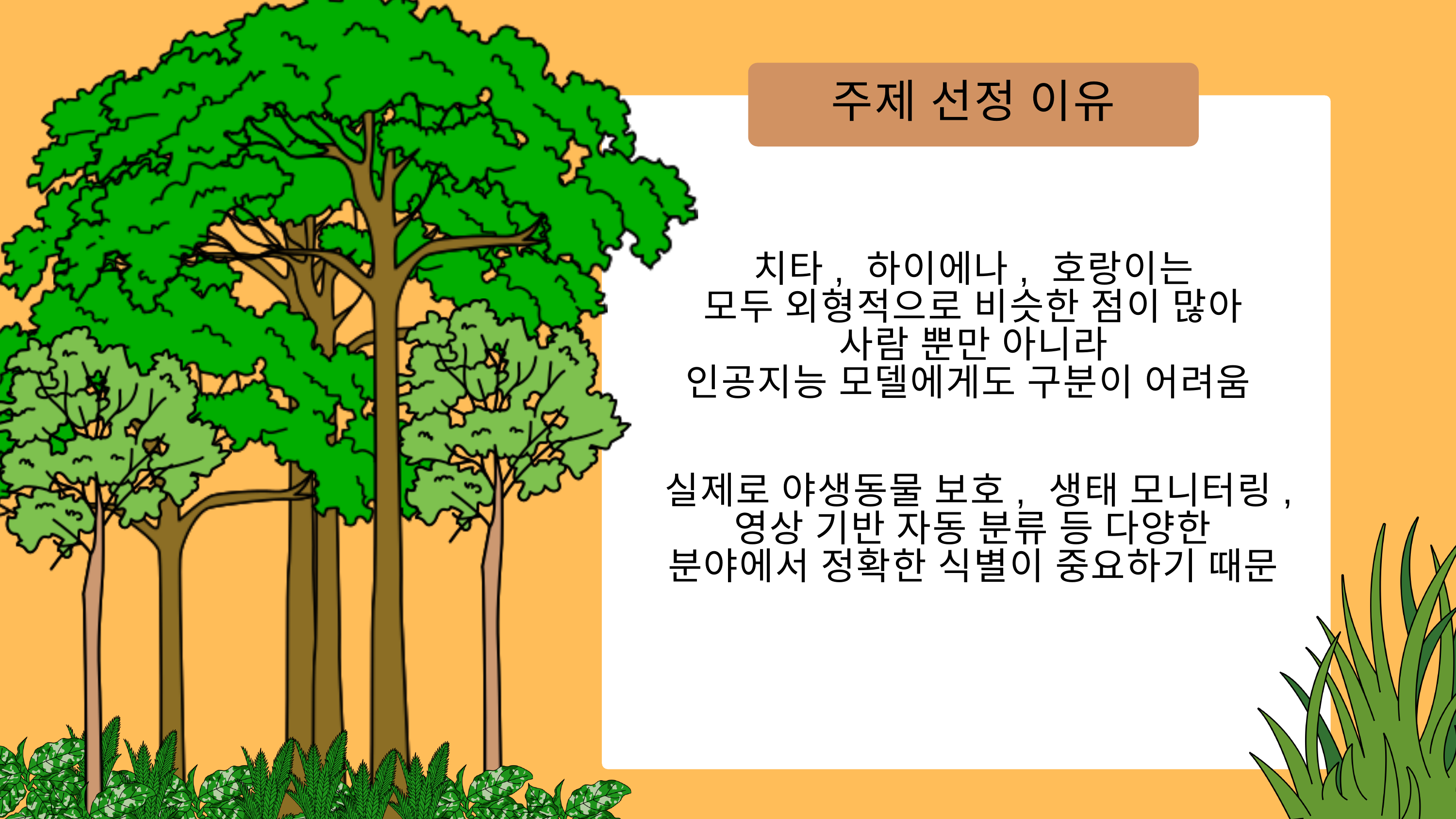

주제 선정 이유

치타, 하이에나, 호랑이는
모두 외형적으로 비슷한 점이 많아
사람 뿐만 아니라
인공지능 모델에게도 구분이 어려움

실제로 야생동물 보호, 생태 모니터링,
영상 기반 자동 분류 등 다양한 분야에서 정확한 식별이 중요하기 때문